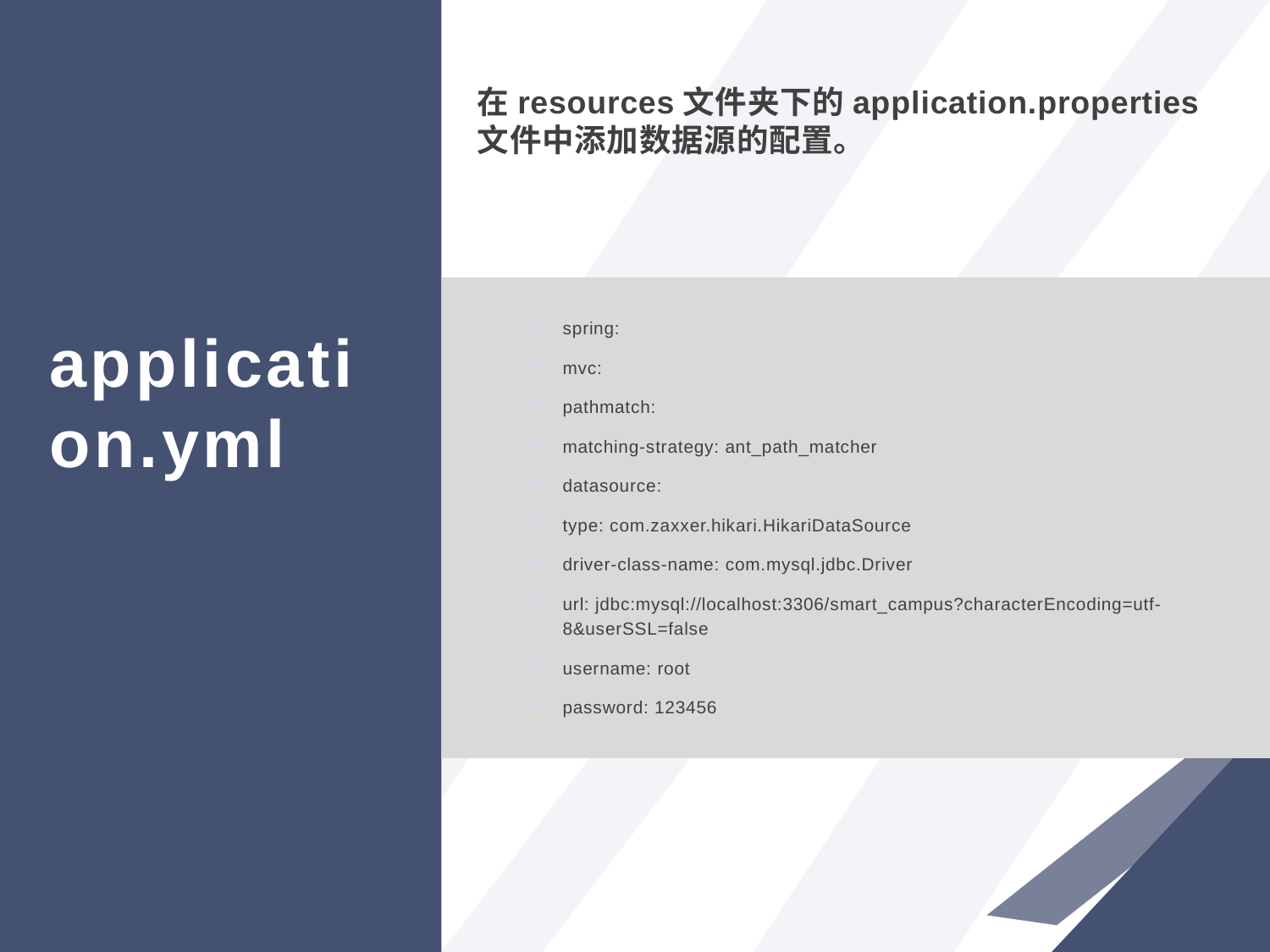

在resources文件夹下的application.properties文件中添加数据源的配置。

application.yml

spring:
mvc:
pathmatch:
matching-strategy: ant_path_matcher
datasource:
type: com.zaxxer.hikari.HikariDataSource
driver-class-name: com.mysql.jdbc.Driver
url: jdbc:mysql://localhost:3306/smart_campus?characterEncoding=utf-8&userSSL=false
username: root
password: 123456